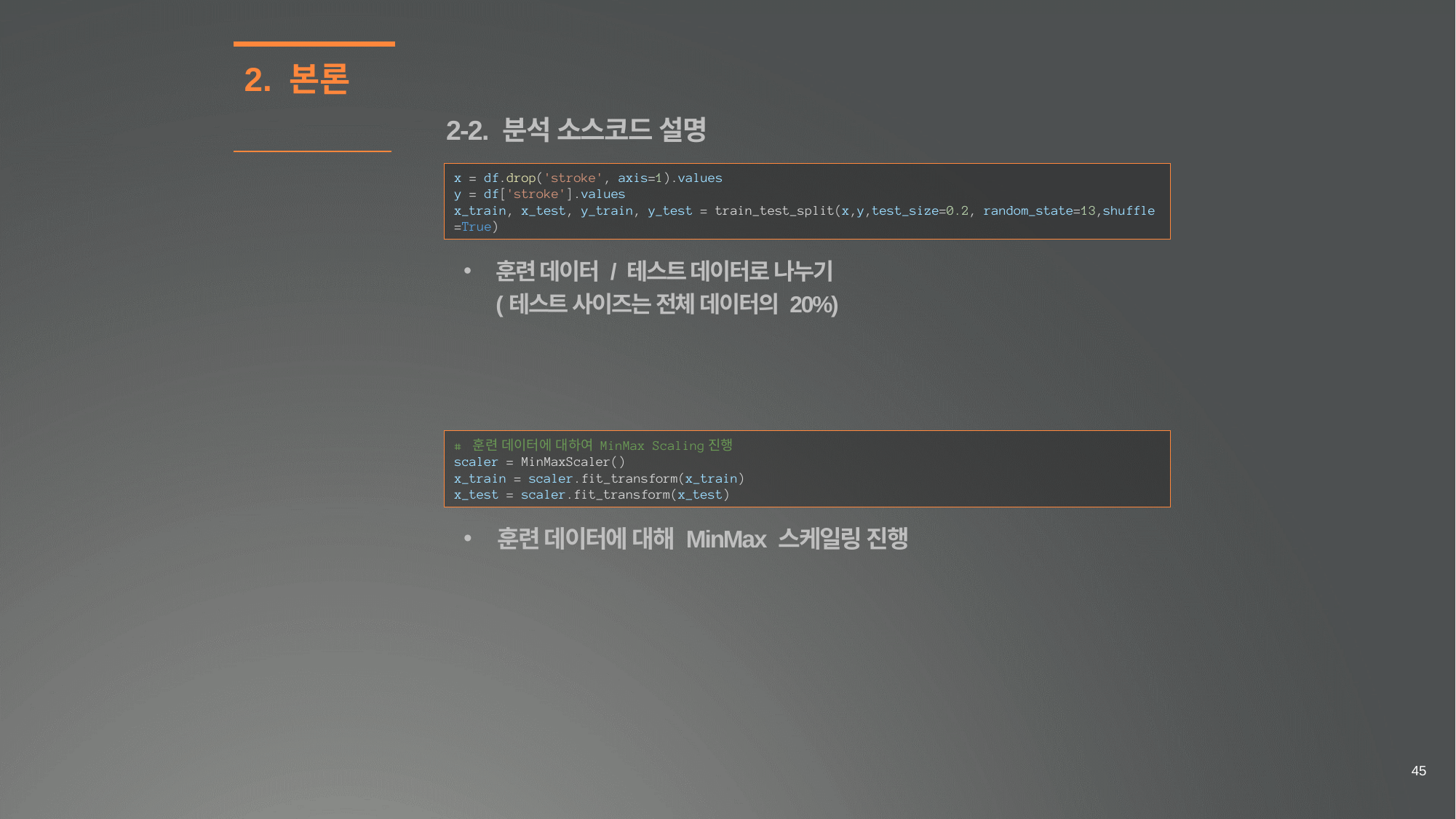

2. 본론
2-2. 분석 소스코드 설명
x = df.drop('stroke', axis=1).values
y = df['stroke'].values
x_train, x_test, y_train, y_test = train_test_split(x,y,test_size=0.2, random_state=13,shuffle=True)
훈련 데이터 / 테스트 데이터로 나누기
(테스트 사이즈는 전체 데이터의 20%)
# 훈련 데이터에 대하여 MinMax Scaling진행
scaler = MinMaxScaler()
x_train = scaler.fit_transform(x_train)
x_test = scaler.fit_transform(x_test)
훈련 데이터에 대해 MinMax 스케일링 진행